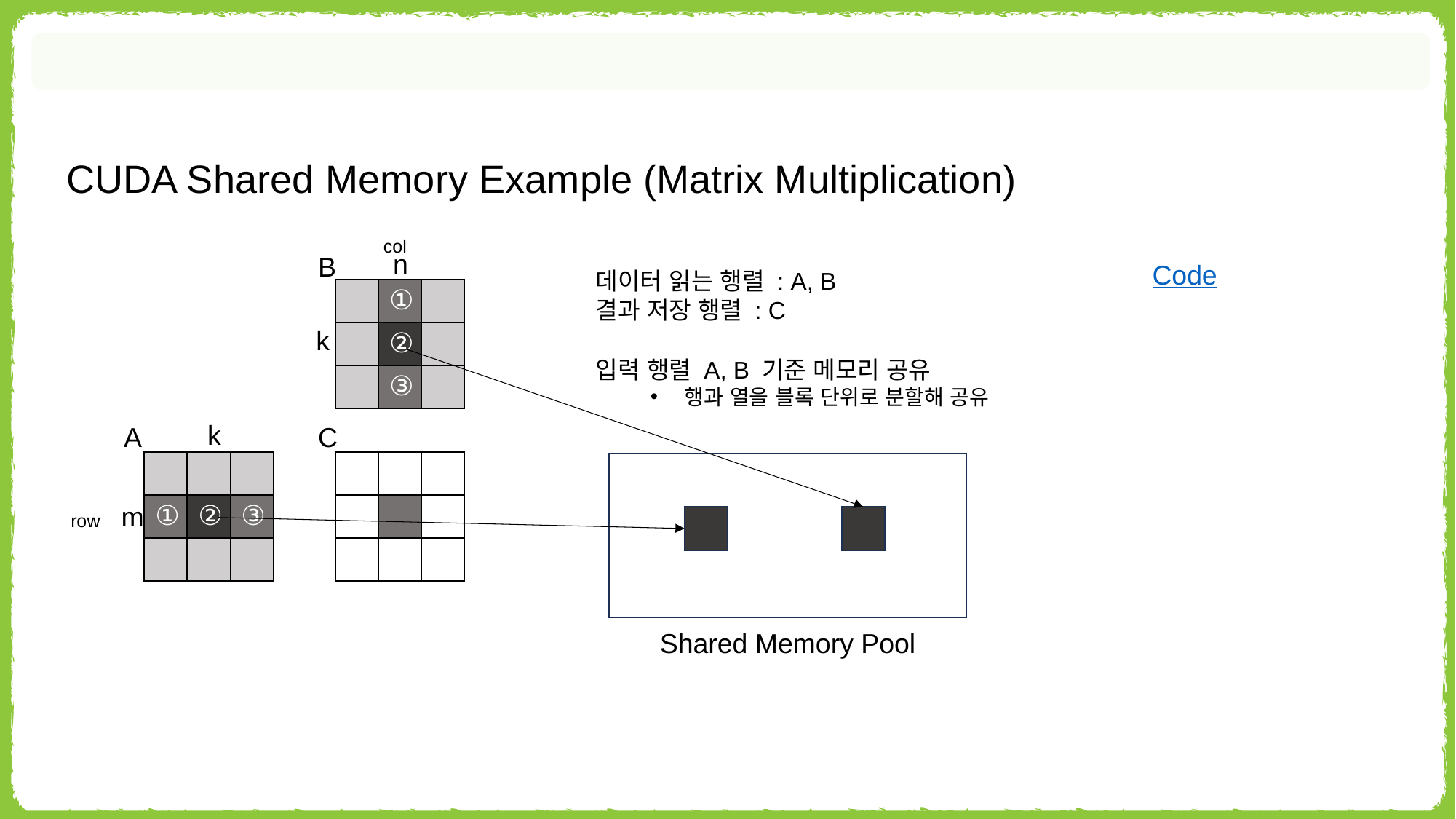

CUDA Shared Memory Example (Matrix Multiplication)
col
n
B
Code
데이터 읽는 행렬 : A, B
결과 저장 행렬 : C
|  | ① |  |
| --- | --- | --- |
|  | ② |  |
|  | ③ |  |
k
입력 행렬 A, B 기준 메모리 공유
행과 열을 블록 단위로 분할해 공유
k
A
C
|  |  |  |
| --- | --- | --- |
| ① | ② | ③ |
|  |  |  |
|  |  |  |
| --- | --- | --- |
|  |  |  |
|  |  |  |

m
row

Shared Memory Pool